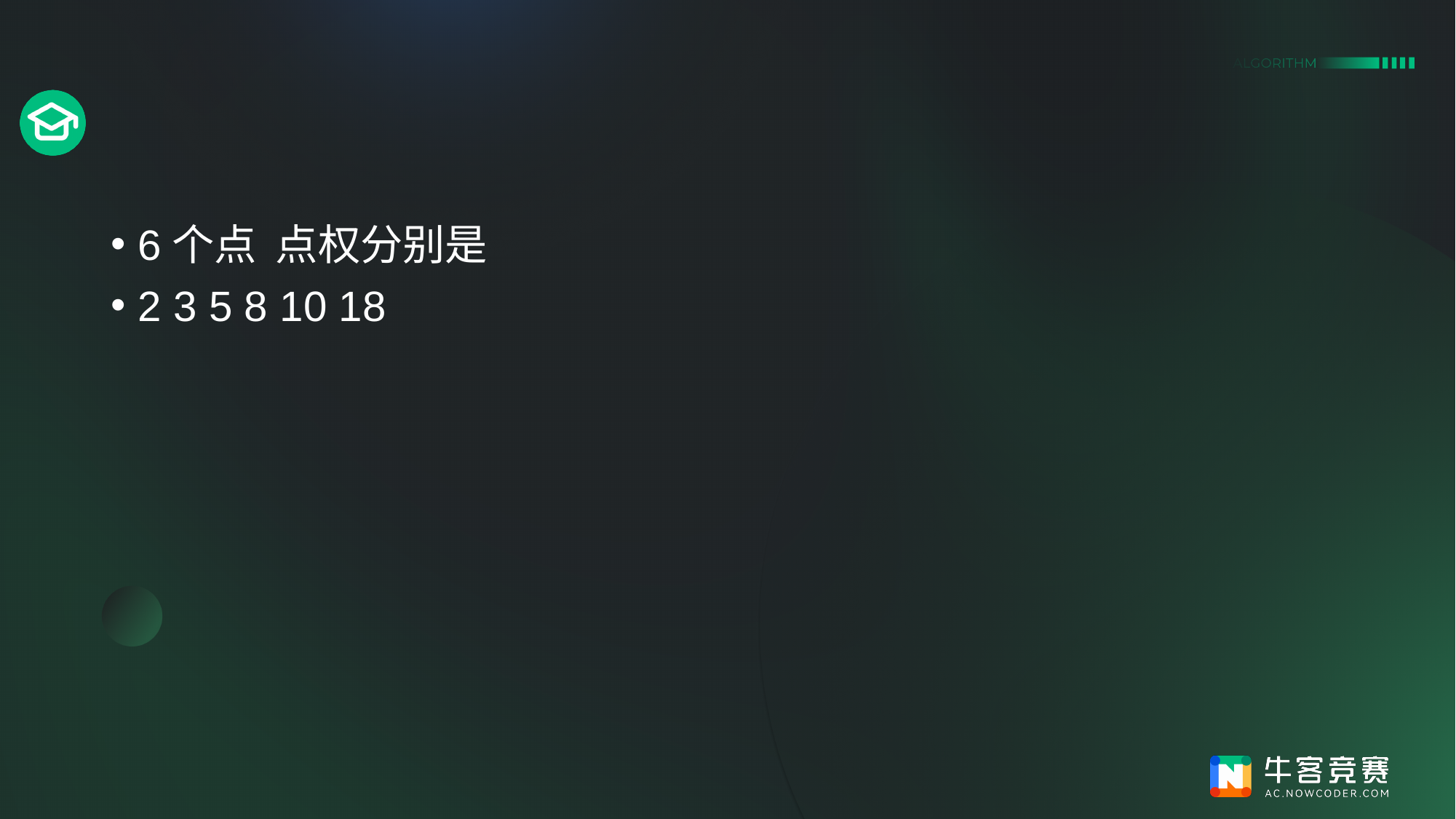

#
6个点  点权分别是
2 3 5 8 10 18